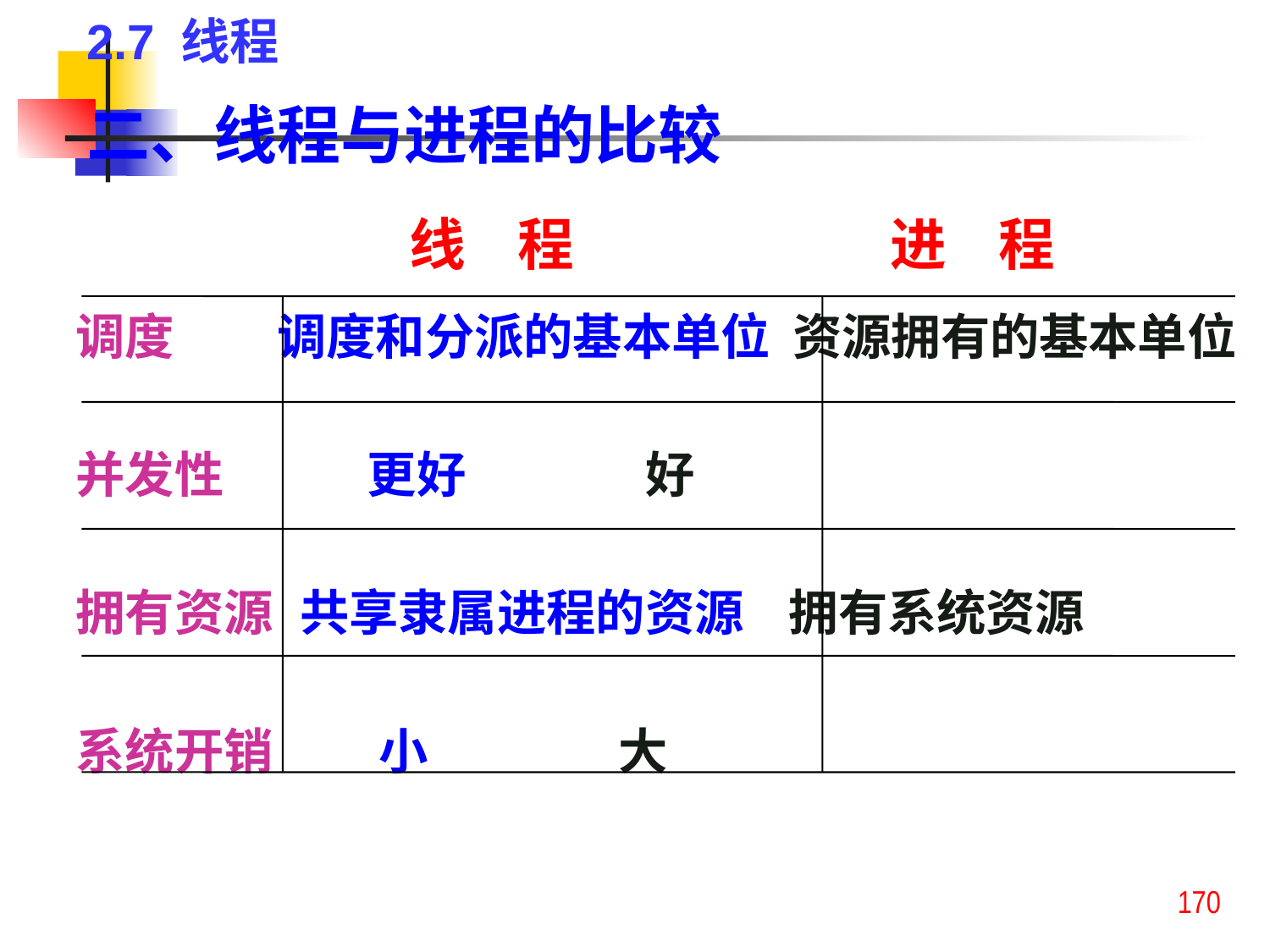

2.7 线程
二、线程与进程的比较
线    程
进    程

调度

并发性

拥有资源

系统开销
调度和分派的基本单位  资源拥有的基本单位

       更好                好

 共享隶属进程的资源    拥有系统资源

        小                 大

170